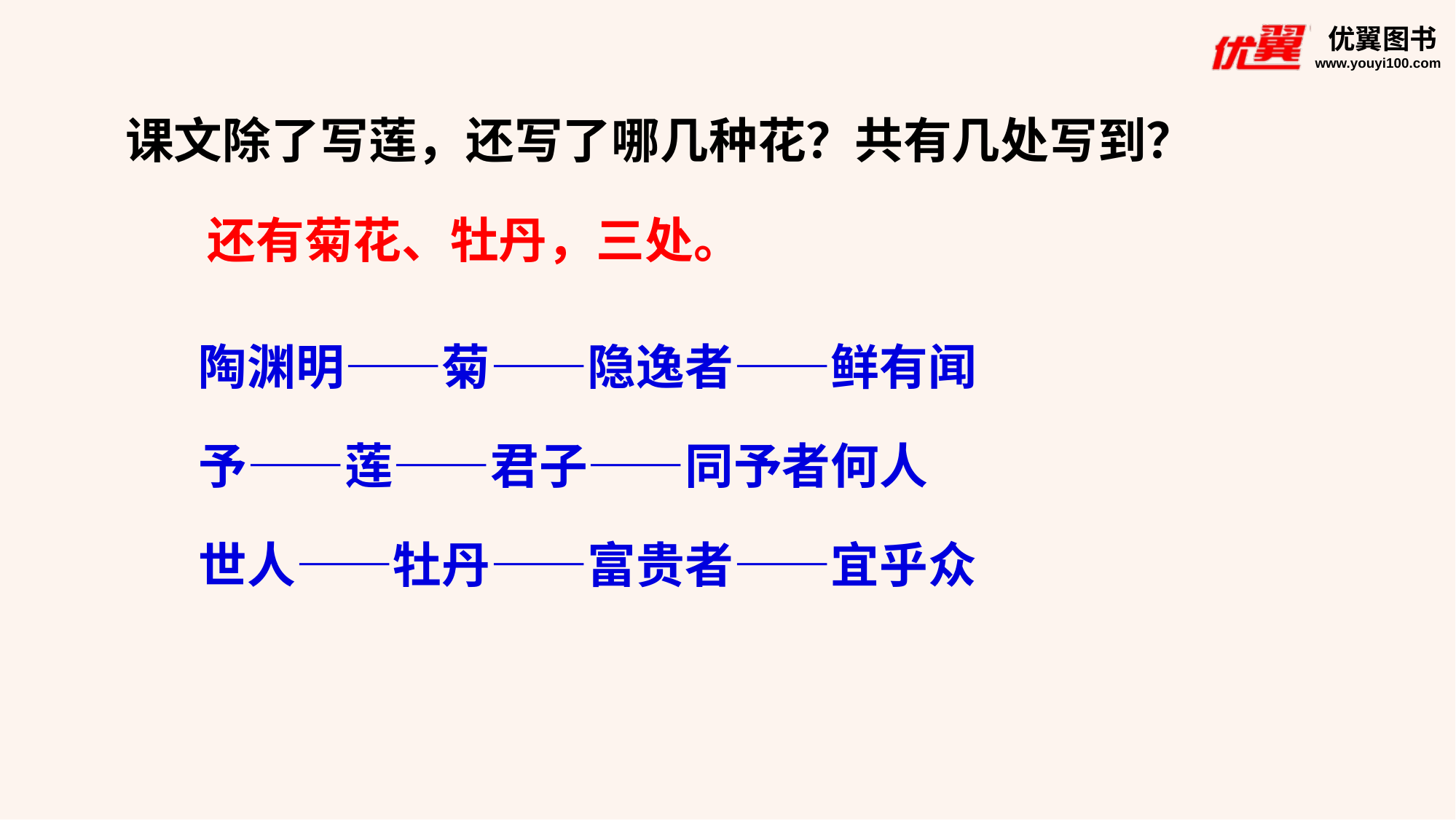

课文除了写莲，还写了哪几种花？共有几处写到？
还有菊花、牡丹，三处。
陶渊明——菊——隐逸者——鲜有闻
予——莲——君子——同予者何人
世人——牡丹——富贵者——宜乎众